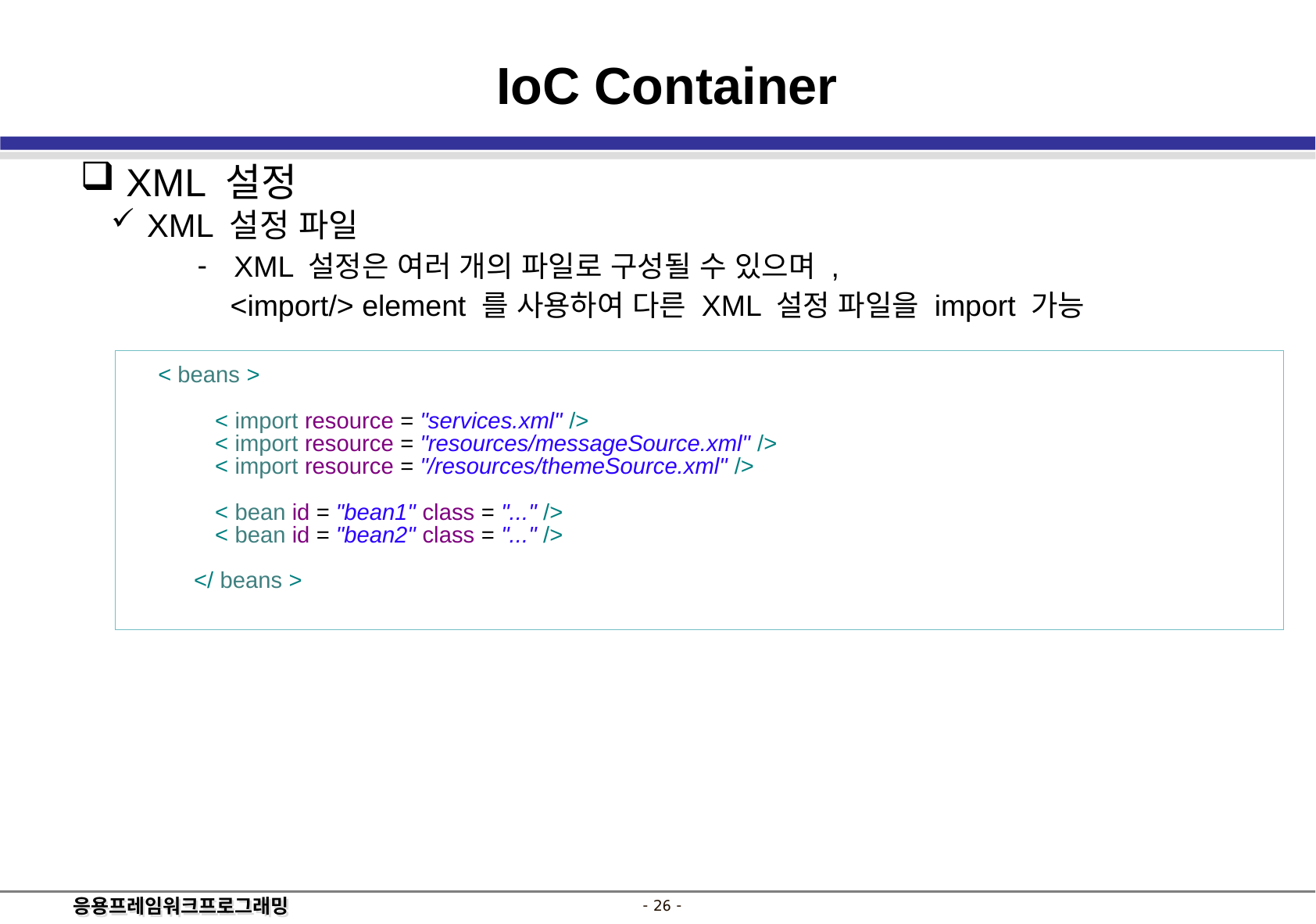

IoC Container
 XML 설정
 XML 설정 파일
XML 설정은 여러 개의 파일로 구성될 수 있으며 ,
    <import/> element 를 사용하여 다른 XML 설정 파일을 import 가능

	< beans >

				< import resource = "services.xml" />
				< import resource = "resources/messageSource.xml" />
				< import resource = "/resources/themeSource.xml" />

				< bean id = "bean1" class = "..." />
				< bean id = "bean2" class = "..." />

			</ beans >

- 26 -